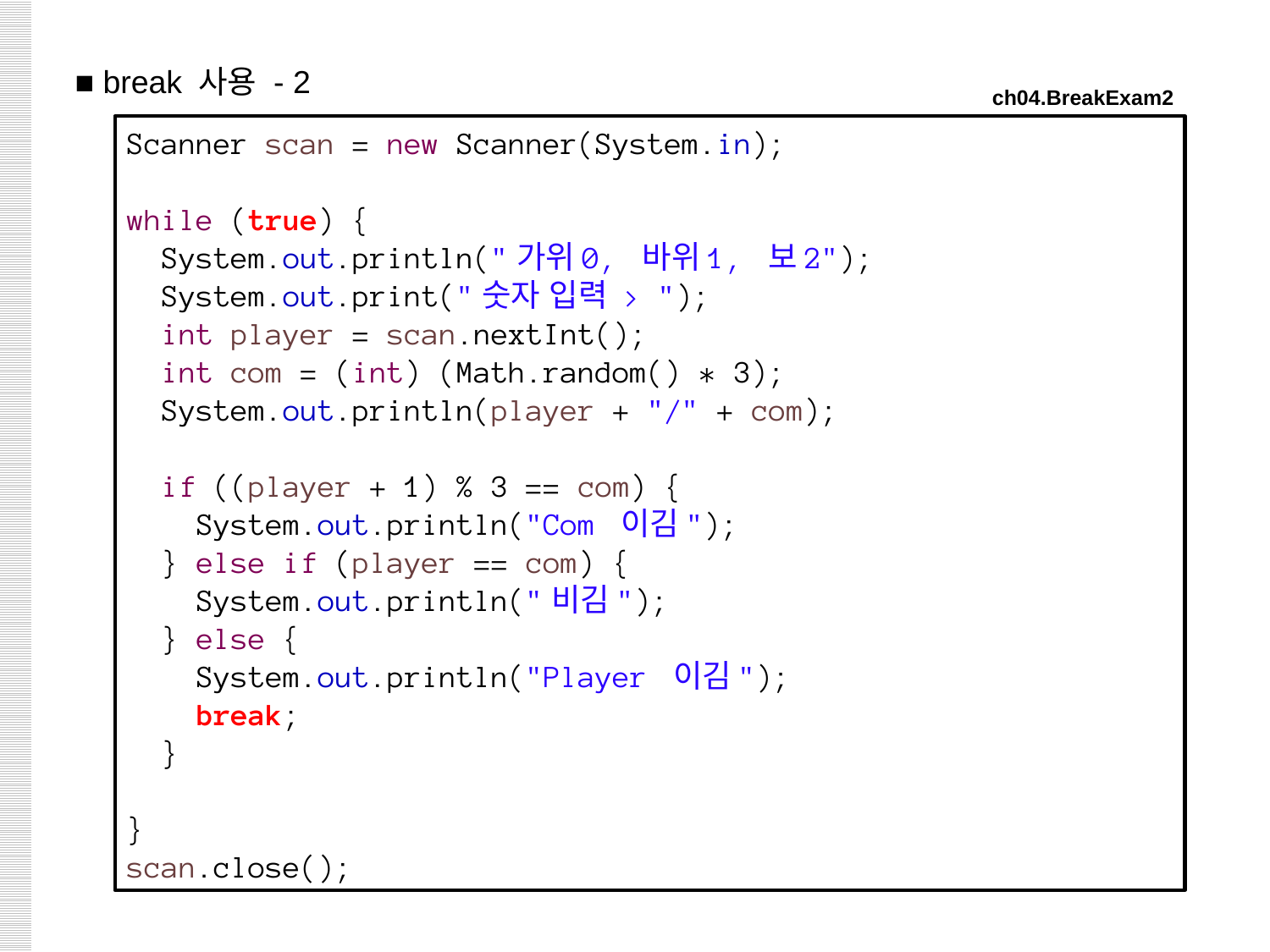

■ break 사용 - 2
ch04.BreakExam2
Scanner scan = new Scanner(System.in);

while (true) {
  System.out.println("가위0, 바위1, 보2");
  System.out.print("숫자 입력 > ");
  int player = scan.nextInt();
  int com = (int) (Math.random() * 3);
  System.out.println(player + "/" + com);

  if ((player + 1) % 3 == com) {
    System.out.println("Com 이김");
  } else if (player == com) {
    System.out.println("비김");
  } else {
    System.out.println("Player 이김");
    break;
  }

}
scan.close();